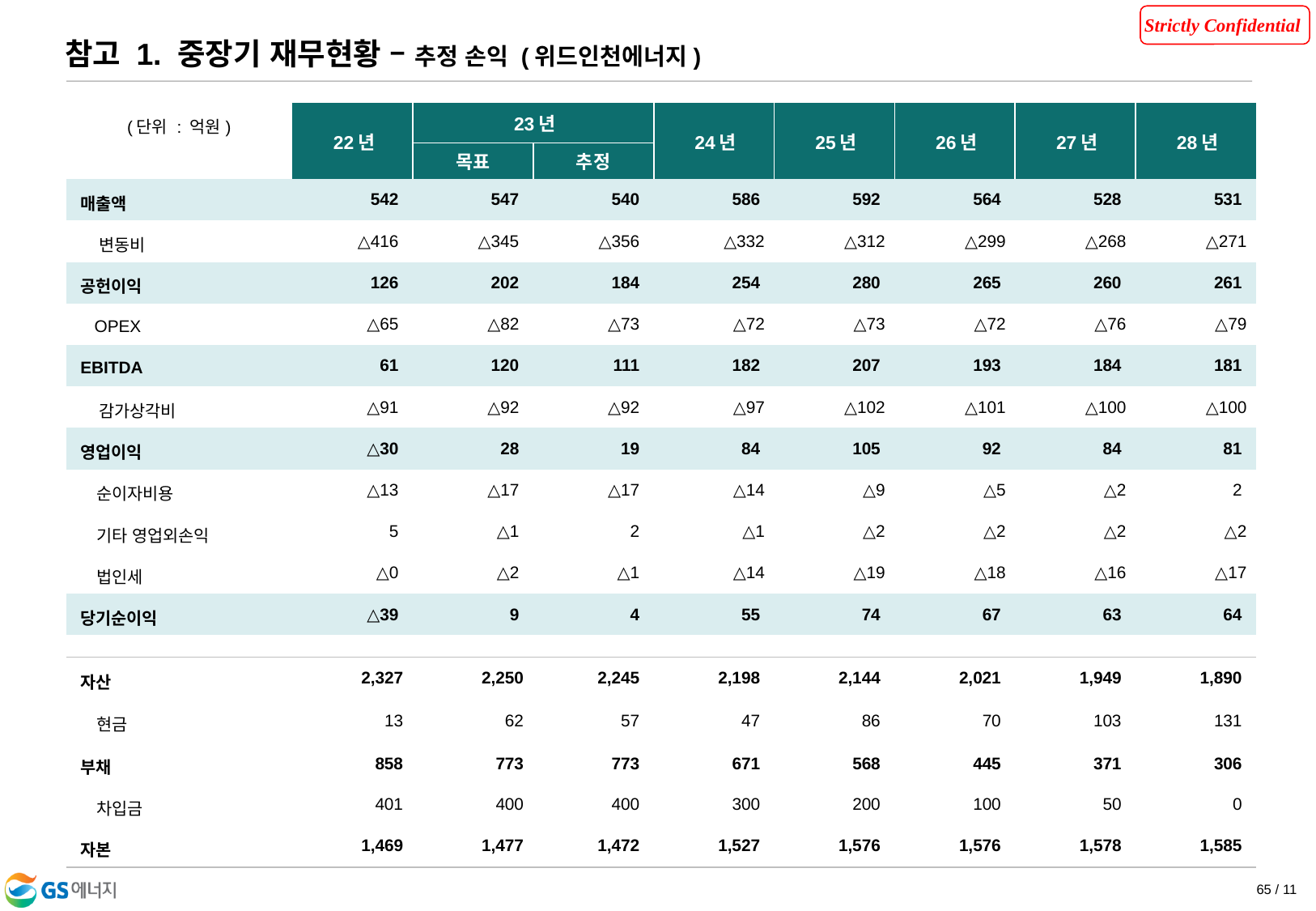

참고 1. 중장기 재무현황 – 추정 손익 (위드인천에너지)
| (단위 : 억원) | '22년 | '23년 |  | '24년 | '25년 | '26년 | '27년 | '28년 |
| --- | --- | --- | --- | --- | --- | --- | --- | --- |
|  |  | 목표 | 추정 |  |  |  |  |  |
| 매출액 | 542 | 547 | 540 | 586 | 592 | 564 | 528 | 531 |
| 변동비 | △416 | △345 | △356 | △332 | △312 | △299 | △268 | △271 |
| 공헌이익 | 126 | 202 | 184 | 254 | 280 | 265 | 260 | 261 |
| OPEX | △65 | △82 | △73 | △72 | △73 | △72 | △76 | △79 |
| EBITDA | 61 | 120 | 111 | 182 | 207 | 193 | 184 | 181 |
| 감가상각비 | △91 | △92 | △92 | △97 | △102 | △101 | △100 | △100 |
| 영업이익 | △30 | 28 | 19 | 84 | 105 | 92 | 84 | 81 |
| 순이자비용 | △13 | △17 | △17 | △14 | △9 | △5 | △2 | 2 |
| 기타 영업외손익 | 5 | △1 | 2 | △1 | △2 | △2 | △2 | △2 |
| 법인세 | △0 | △2 | △1 | △14 | △19 | △18 | △16 | △17 |
| 당기순이익 | △39 | 9 | 4 | 55 | 74 | 67 | 63 | 64 |
|  |  |  |  |  |  |  |  |  |
| 자산 | 2,327 | 2,250 | 2,245 | 2,198 | 2,144 | 2,021 | 1,949 | 1,890 |
| 현금 | 13 | 62 | 57 | 47 | 86 | 70 | 103 | 131 |
| 부채 | 858 | 773 | 773 | 671 | 568 | 445 | 371 | 306 |
| 차입금 | 401 | 400 | 400 | 300 | 200 | 100 | 50 | 0 |
| 자본 | 1,469 | 1,477 | 1,472 | 1,527 | 1,576 | 1,576 | 1,578 | 1,585 |